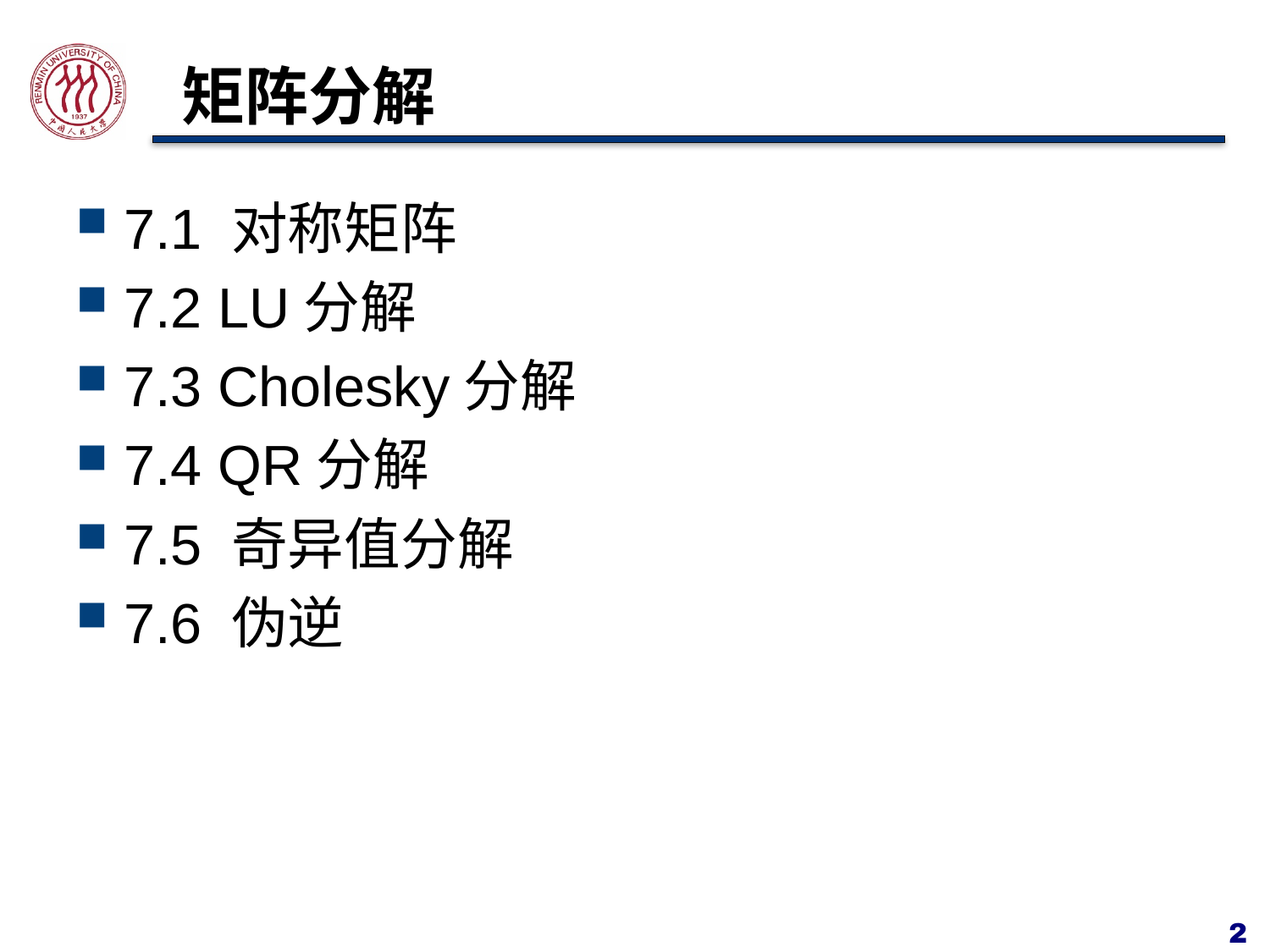

# 矩阵分解
7.1 对称矩阵
7.2 LU分解
7.3 Cholesky分解
7.4 QR分解
7.5 奇异值分解
7.6 伪逆